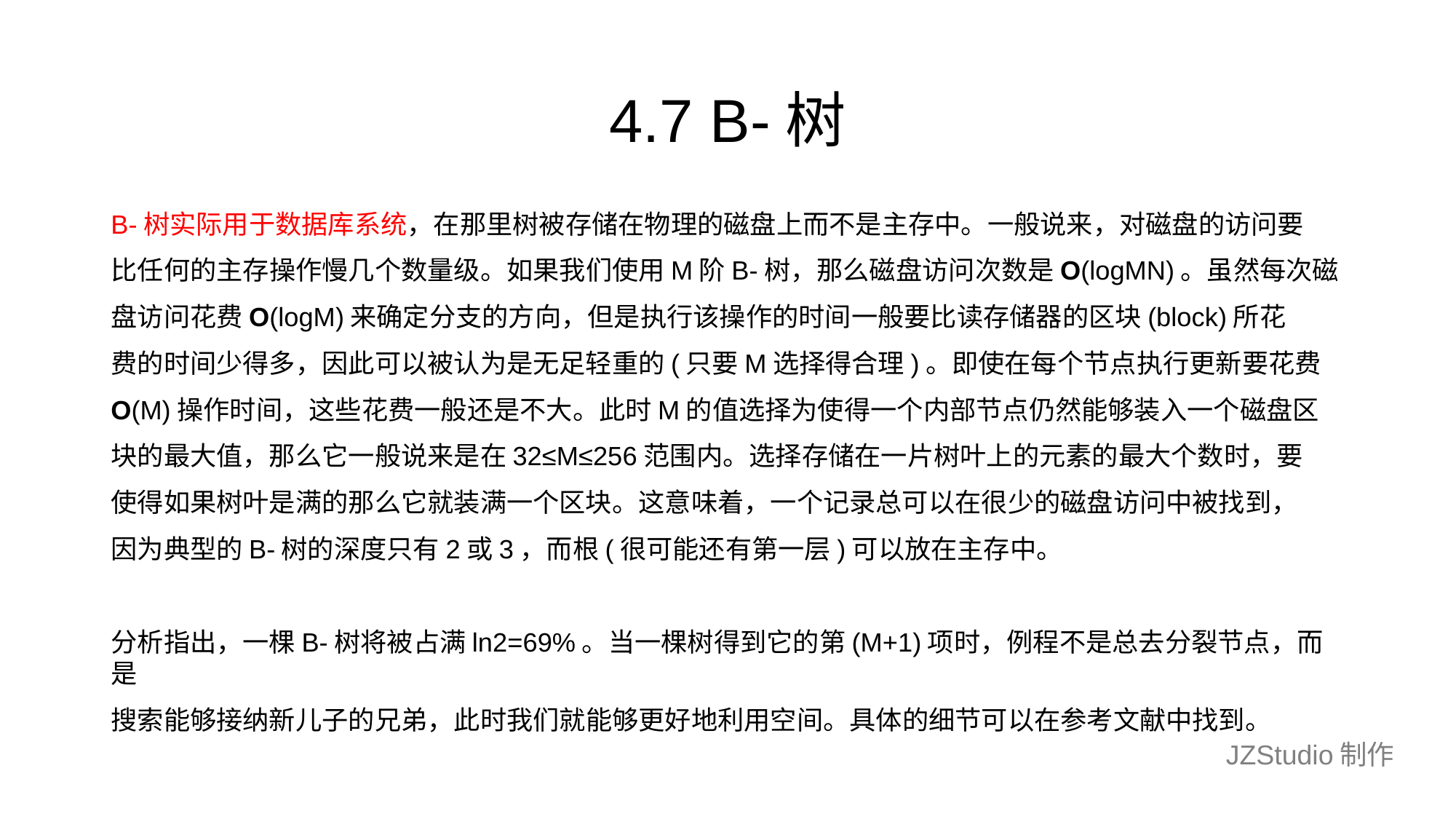

# 4.7 B-树
B-树实际用于数据库系统，在那里树被存储在物理的磁盘上而不是主存中。一般说来，对磁盘的访问要
比任何的主存操作慢几个数量级。如果我们使用M阶B-树，那么磁盘访问次数是O(logMN)。虽然每次磁
盘访问花费O(logM)来确定分支的方向，但是执行该操作的时间一般要比读存储器的区块(block)所花
费的时间少得多，因此可以被认为是无足轻重的(只要M选择得合理)。即使在每个节点执行更新要花费
O(M)操作时间，这些花费一般还是不大。此时M的值选择为使得一个内部节点仍然能够装入一个磁盘区
块的最大值，那么它一般说来是在32≤M≤256范围内。选择存储在一片树叶上的元素的最大个数时，要
使得如果树叶是满的那么它就装满一个区块。这意味着，一个记录总可以在很少的磁盘访问中被找到，
因为典型的B-树的深度只有2或3，而根(很可能还有第一层)可以放在主存中。

分析指出，一棵B-树将被占满ln2=69%。当一棵树得到它的第(M+1)项时，例程不是总去分裂节点，而是
搜索能够接纳新儿子的兄弟，此时我们就能够更好地利用空间。具体的细节可以在参考文献中找到。